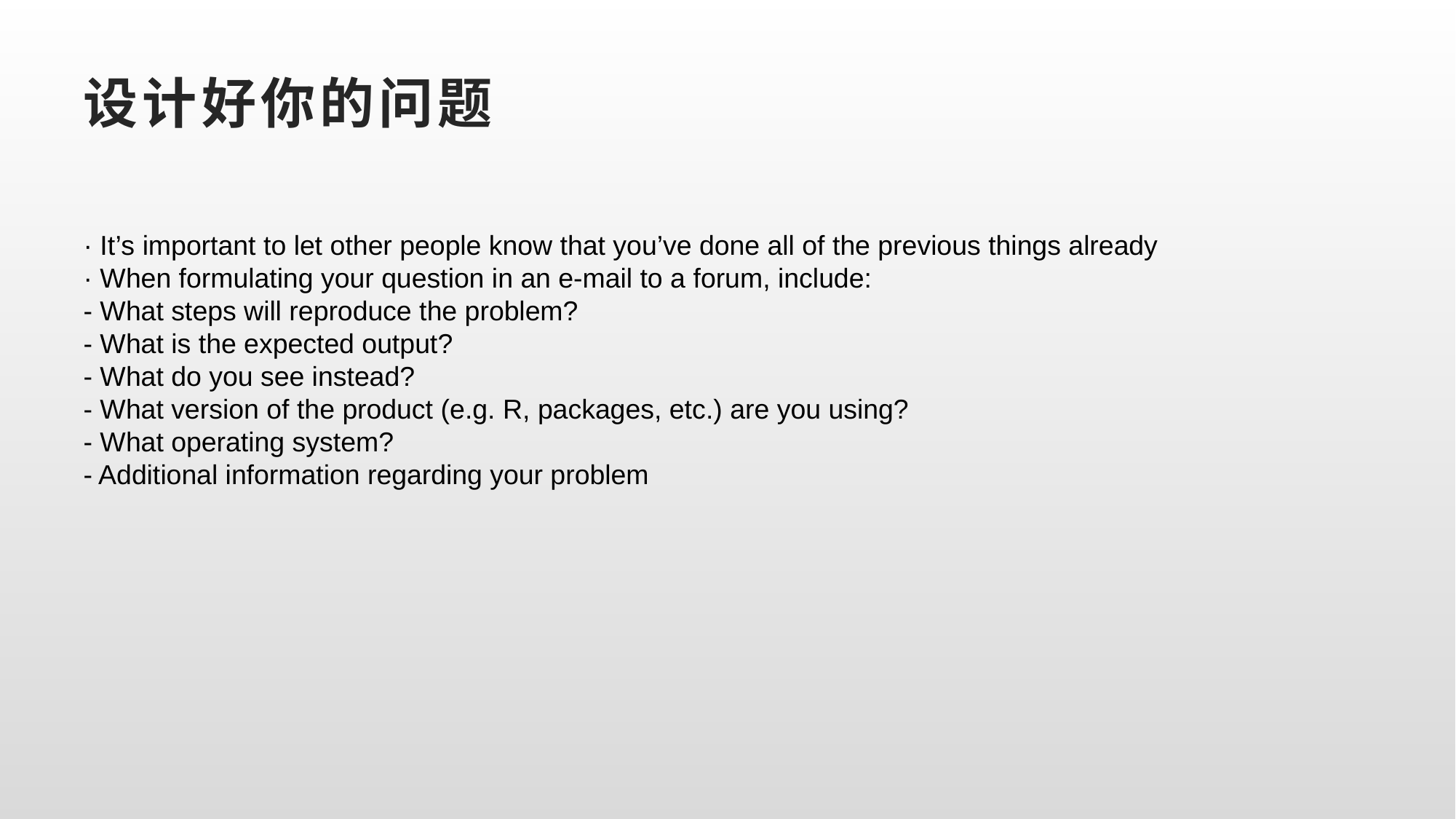

# 设计好你的问题
· It’s important to let other people know that you’ve done all of the previous things already
· When formulating your question in an e-mail to a forum, include:
- What steps will reproduce the problem?
- What is the expected output?
- What do you see instead?
- What version of the product (e.g. R, packages, etc.) are you using?
- What operating system?
- Additional information regarding your problem